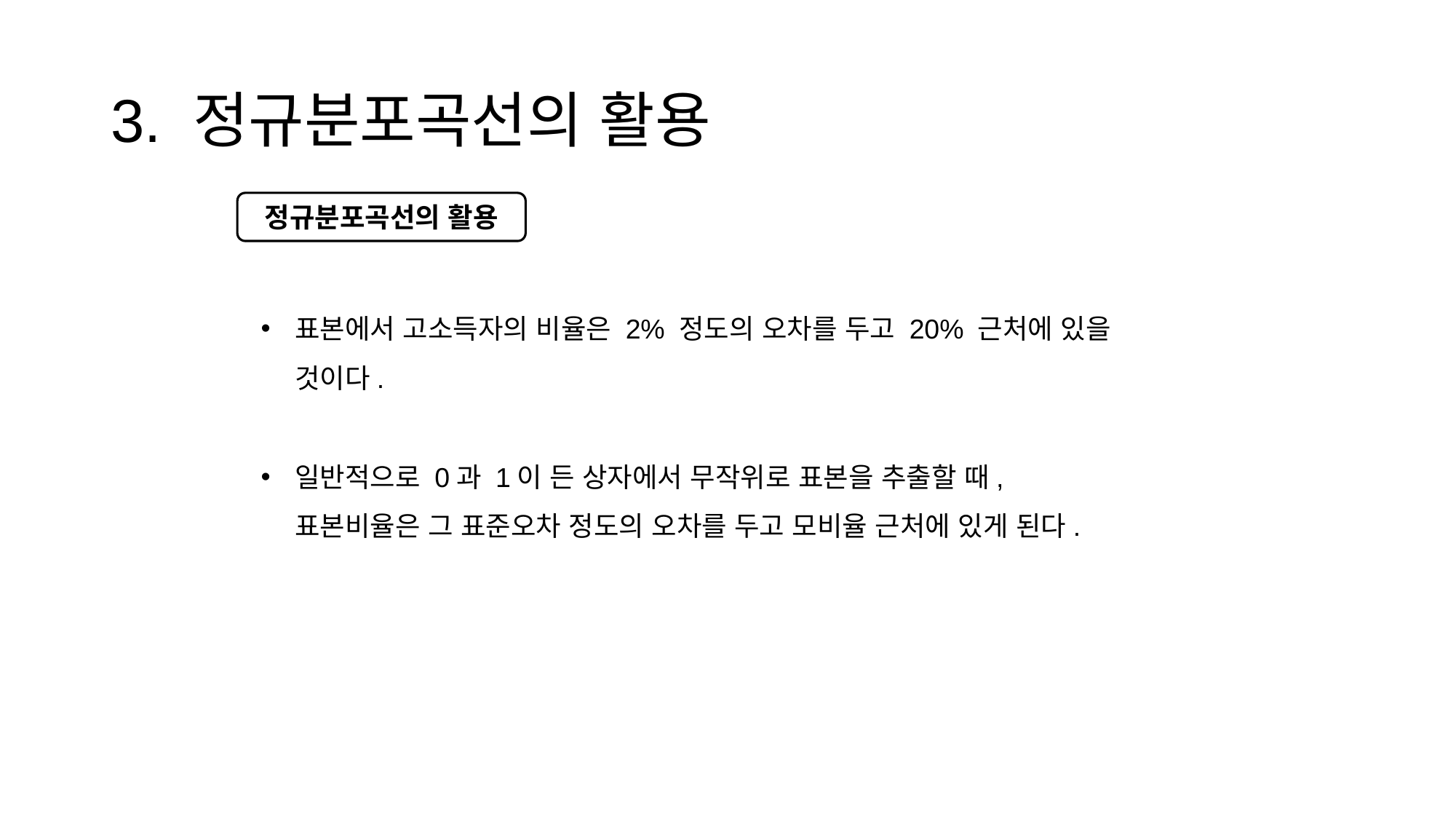

# 3. 정규분포곡선의 활용
정규분포곡선의 활용
표본에서 고소득자의 비율은 2% 정도의 오차를 두고 20% 근처에 있을 것이다.

일반적으로 0과 1이 든 상자에서 무작위로 표본을 추출할 때, 표본비율은 그 표준오차 정도의 오차를 두고 모비율 근처에 있게 된다.